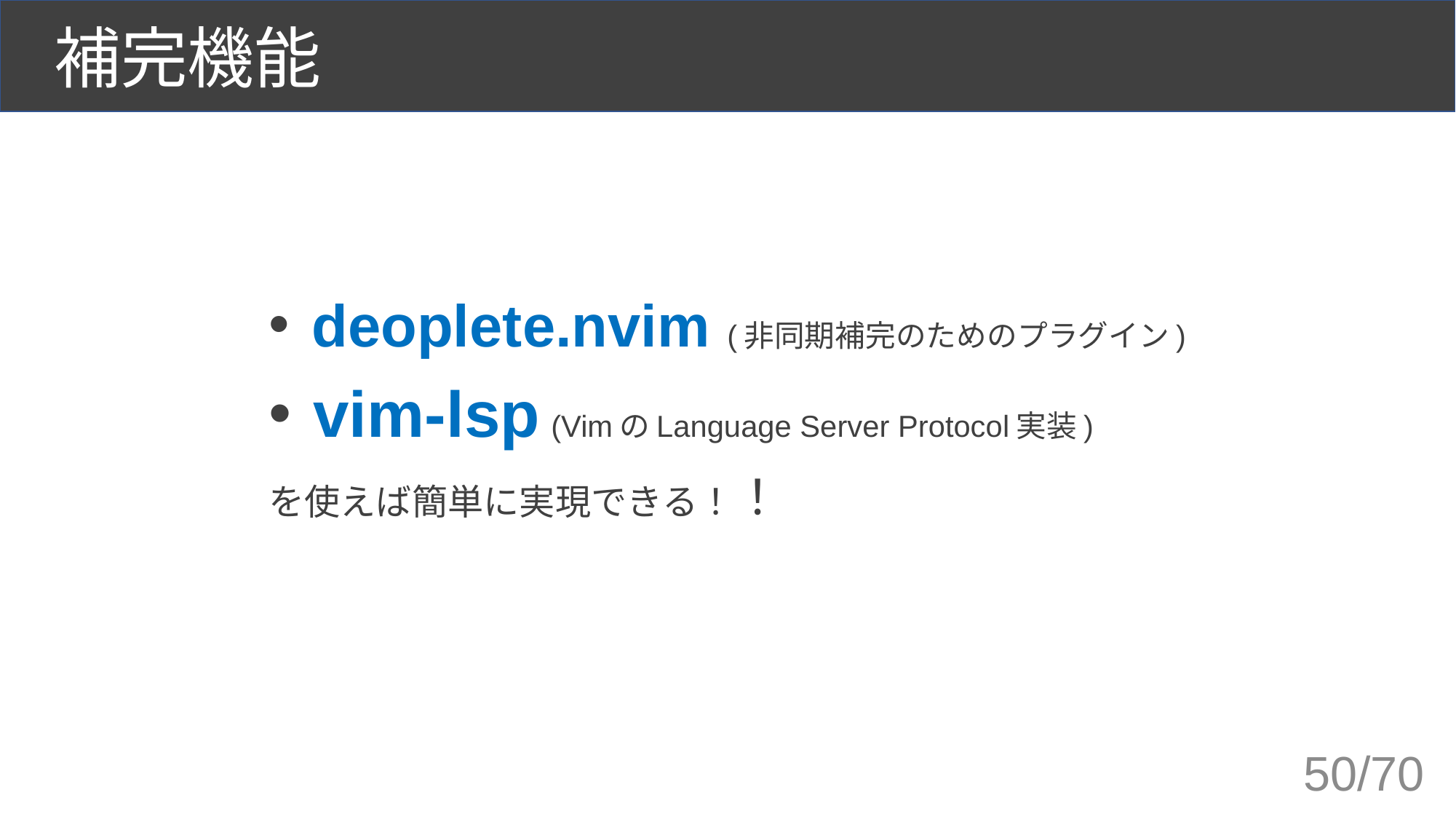

# 補完機能
 deoplete.nvim (非同期補完のためのプラグイン)
 vim-lsp (VimのLanguage Server Protocol実装)
を使えば簡単に実現できる！！
50